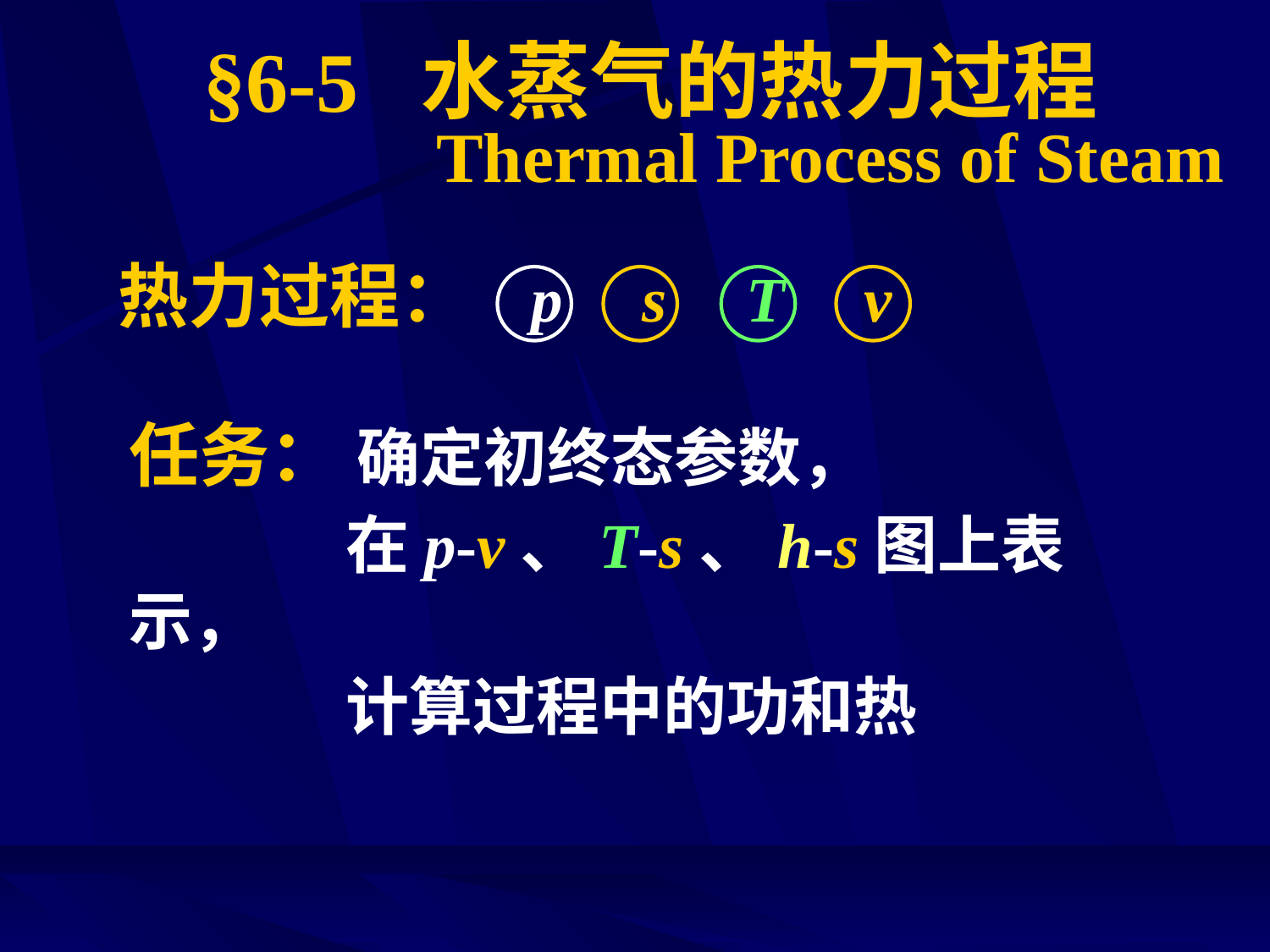

# §6-5  水蒸气的热力过程
Thermal Process of Steam
热力过程：   p     s     T     v

任务： 确定初终态参数，
              在p-v、T-s、h-s图上表示，
              计算过程中的功和热